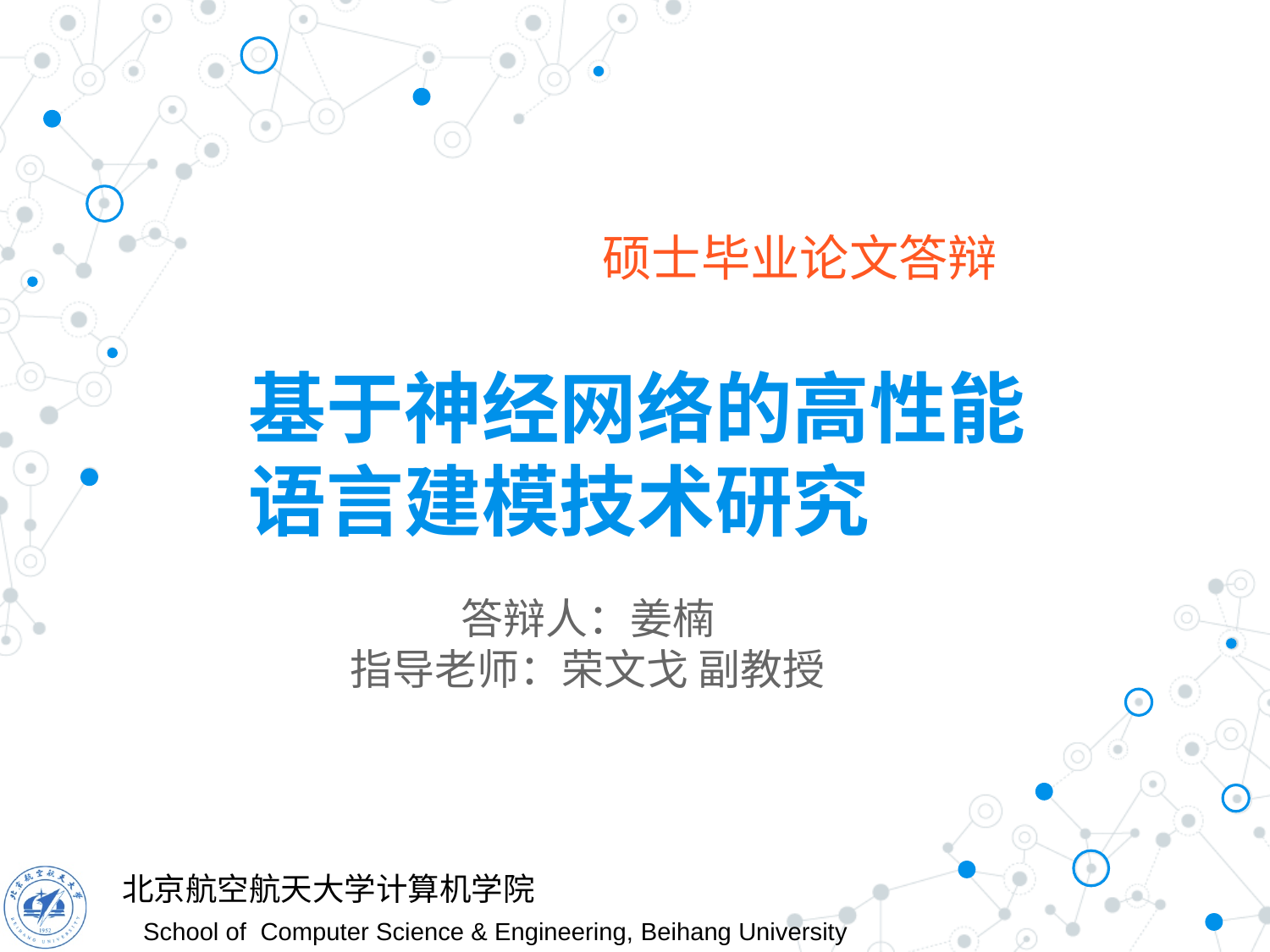

硕士毕业论文答辩
# 基于神经网络的高性能语言建模技术研究
答辩人：姜楠
指导老师：荣文戈 副教授